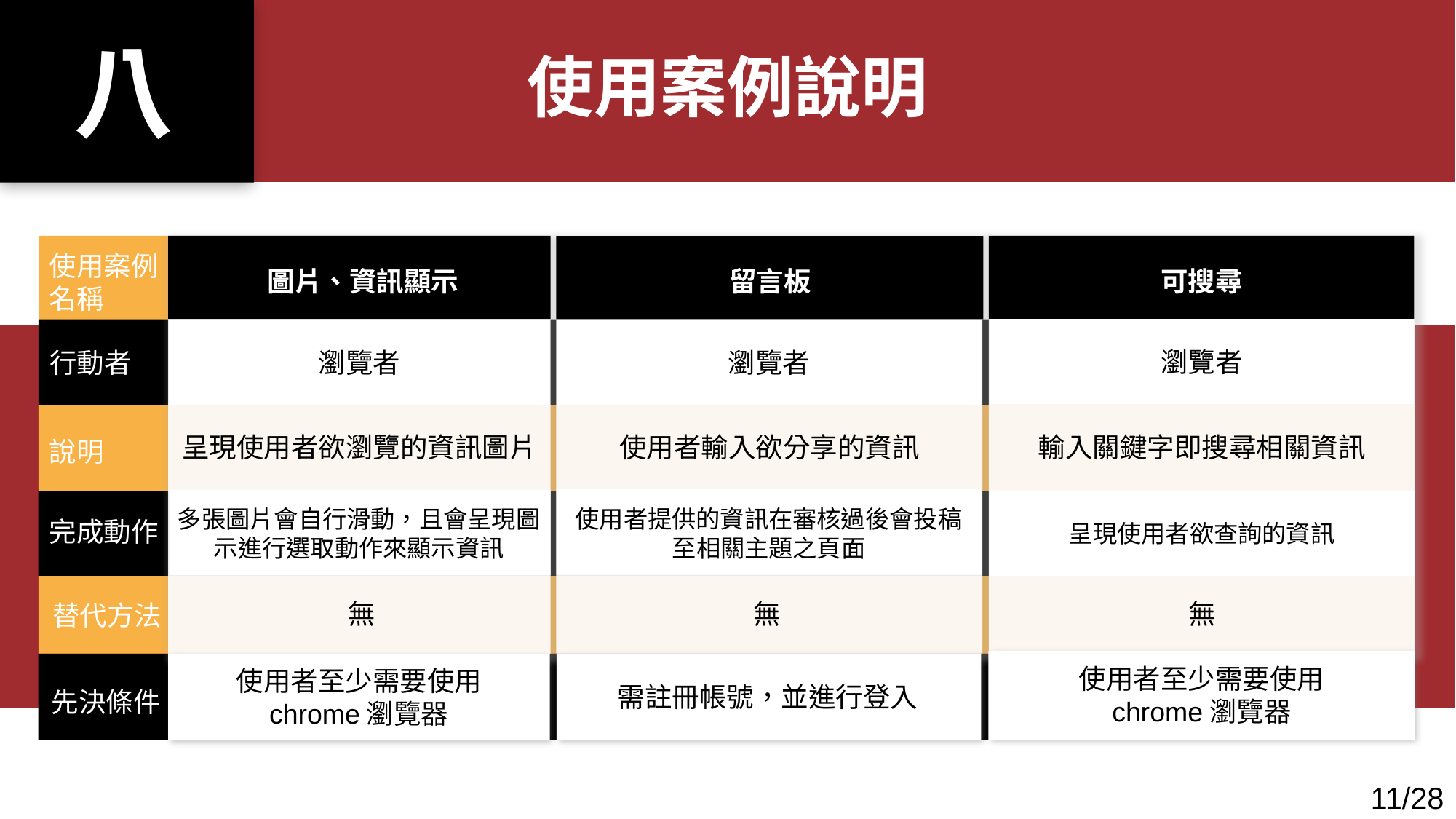

八
使用案例說明

使用案例名稱
圖片、資訊顯示
留言板
可搜尋

瀏覽者
瀏覽者
瀏覽者
行動者

呈現使用者欲瀏覽的資訊圖片
使用者輸入欲分享的資訊
輸入關鍵字即搜尋相關資訊
說明

多張圖片會自行滑動，且會呈現圖示進行選取動作來顯示資訊
使用者提供的資訊在審核過後會投稿至相關主題之頁面
完成動作
呈現使用者欲查詢的資訊

無
無
無
替代方法

使用者至少需要使用
chrome瀏覽器
使用者至少需要使用
chrome瀏覽器
需註冊帳號，並進行登入
先決條件